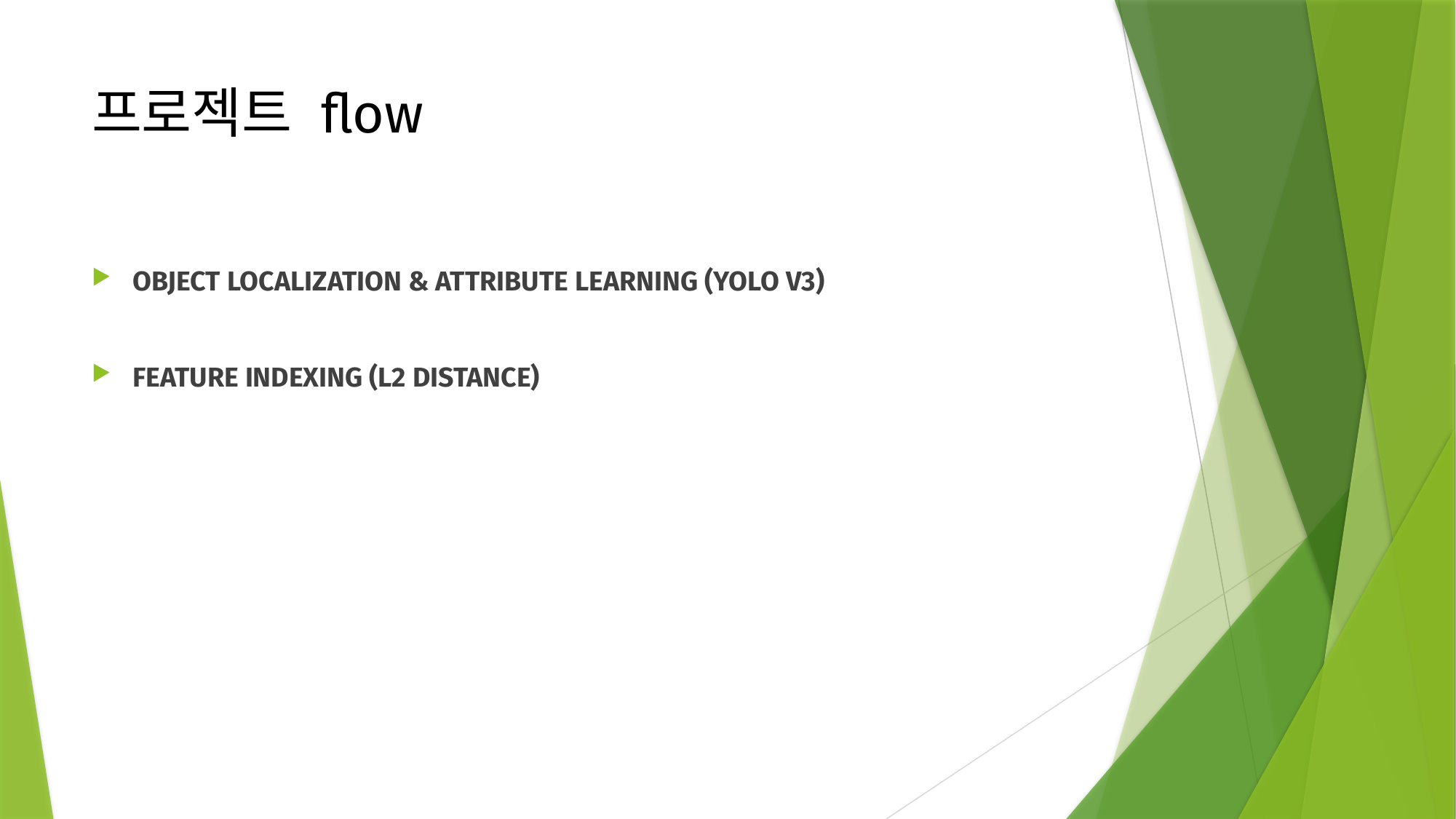

# 프로젝트 flow
object localization & Attribute learning (YOLO v3)

feature indexing (L2 distance)